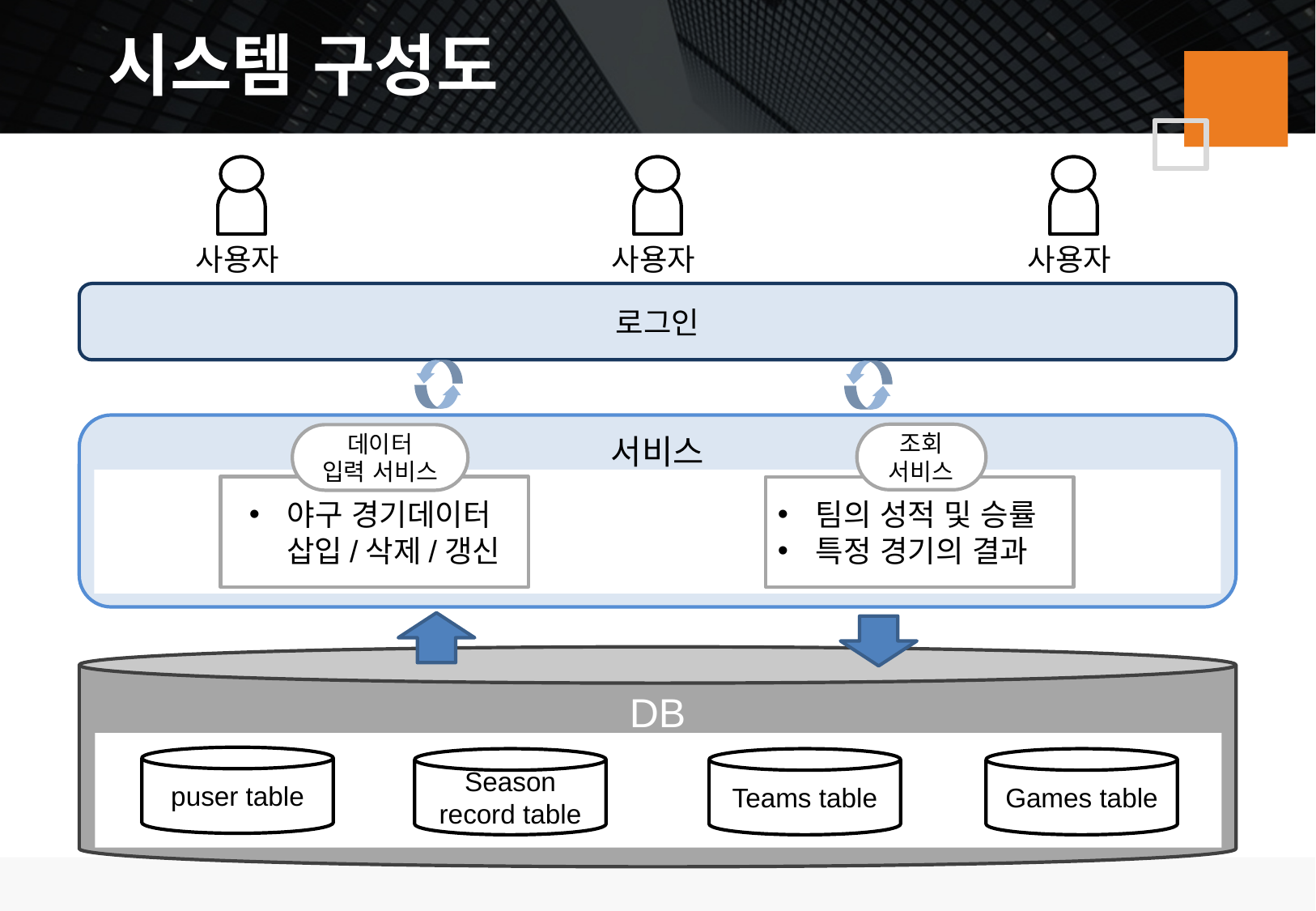

시스템 구성도

사용자
사용자
사용자
로그인

서비스
조회
서비스
데이터
입력 서비스

야구 경기데이터
삽입/삭제/갱신
팀의 성적 및 승률
특정 경기의 결과

DB

puser table
Season
record table
Teams table
Games table